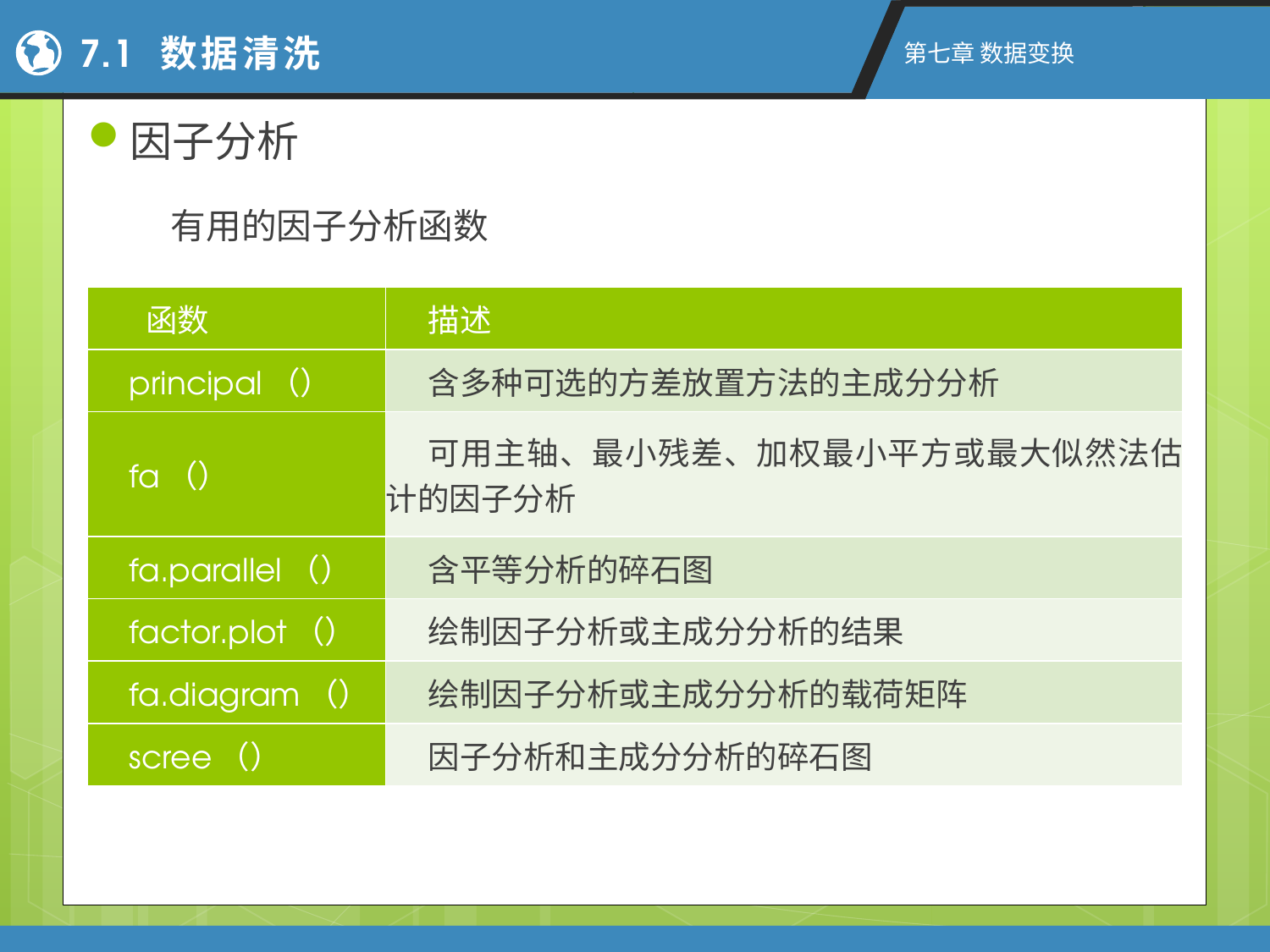

7.1 数据清洗

第七章 数据变换
因子分析
有用的因子分析函数
| 函数 | 描述 |
| --- | --- |
| principal（） | 含多种可选的方差放置方法的主成分分析 |
| fa（） | 可用主轴、最小残差、加权最小平方或最大似然法估计的因子分析 |
| fa.parallel（） | 含平等分析的碎石图 |
| factor.plot（） | 绘制因子分析或主成分分析的结果 |
| fa.diagram（） | 绘制因子分析或主成分分析的载荷矩阵 |
| scree（） | 因子分析和主成分分析的碎石图 |